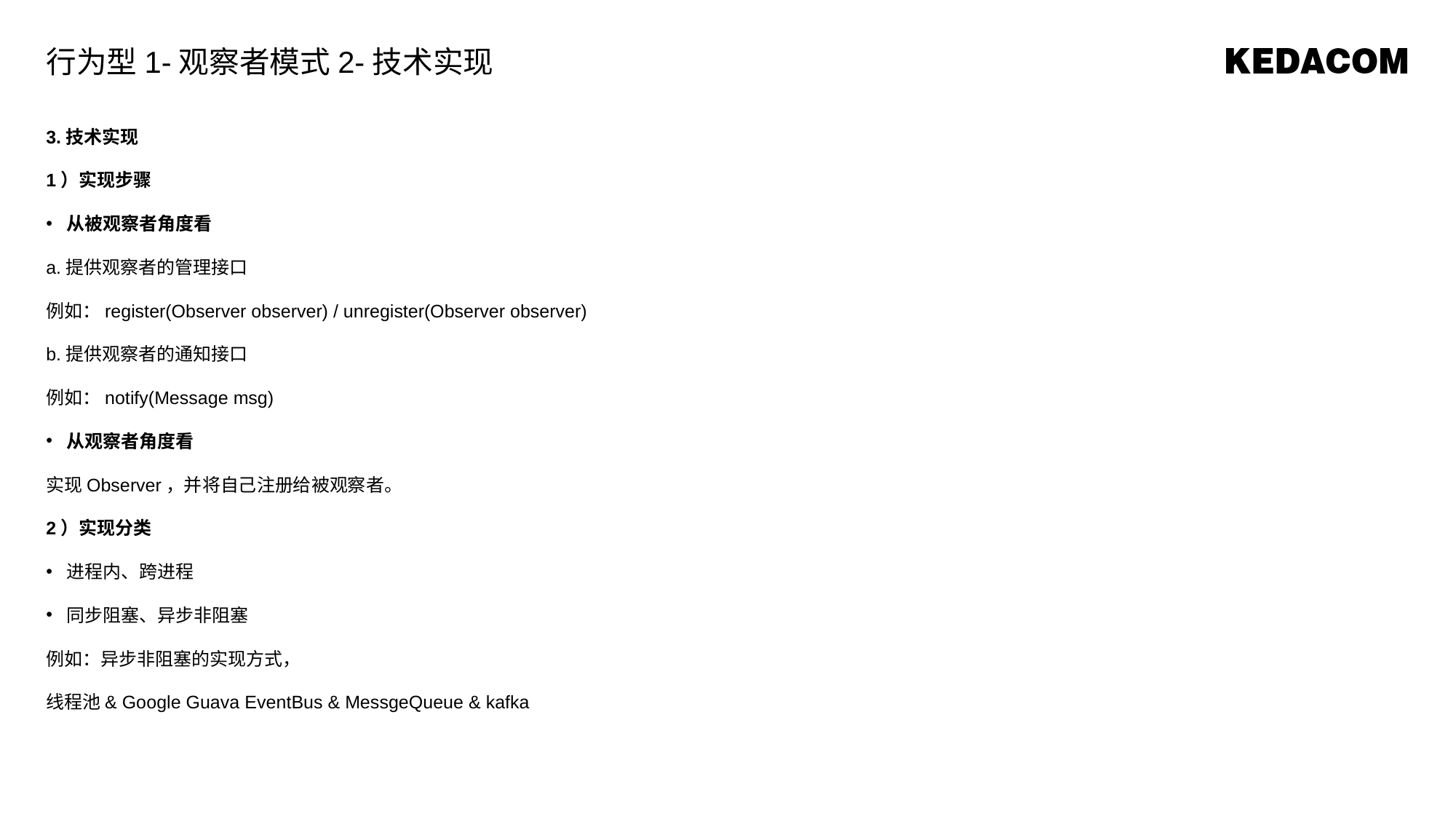

行为型1-观察者模式2-技术实现
3.技术实现
1）实现步骤
从被观察者角度看
a.提供观察者的管理接口
例如：register(Observer observer) / unregister(Observer observer)
b.提供观察者的通知接口
例如：notify(Message msg)
从观察者角度看
实现Observer，并将自己注册给被观察者。
2）实现分类
进程内、跨进程
同步阻塞、异步非阻塞
例如：异步非阻塞的实现方式，
线程池& Google Guava EventBus & MessgeQueue & kafka